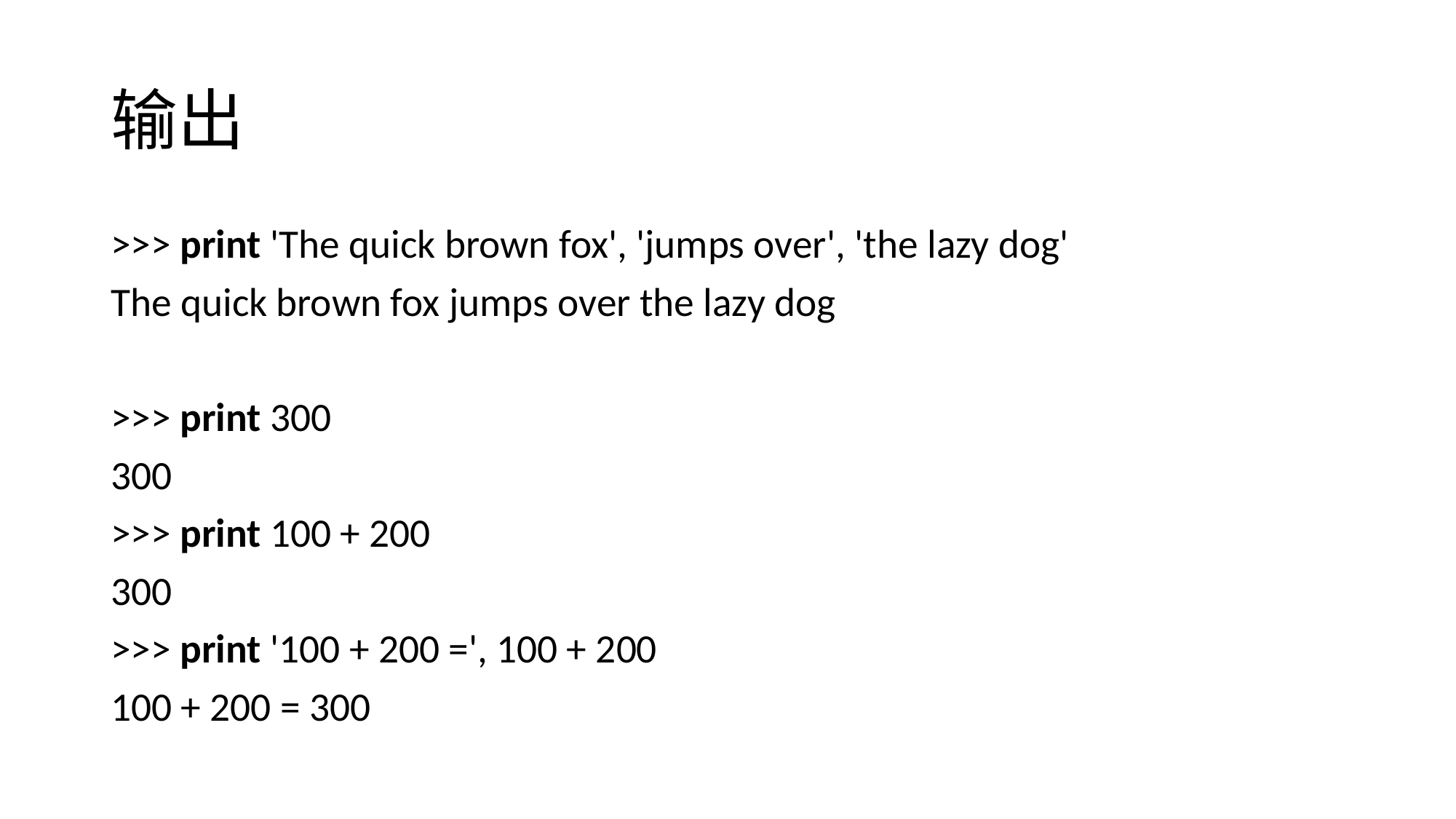

# 输出
>>> print 'The quick brown fox', 'jumps over', 'the lazy dog'
The quick brown fox jumps over the lazy dog

>>> print 300
300
>>> print 100 + 200
300
>>> print '100 + 200 =', 100 + 200
100 + 200 = 300